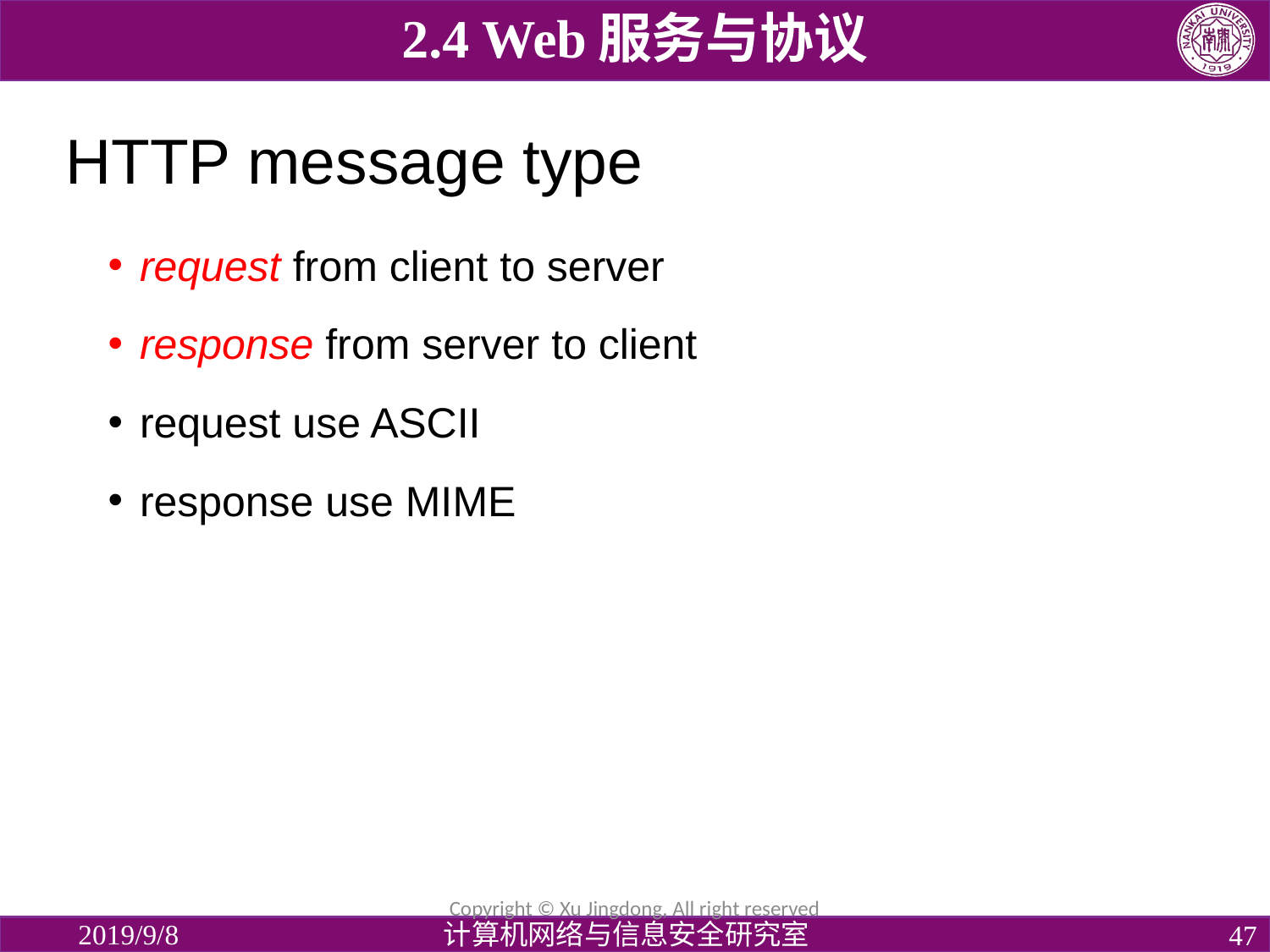

2.4 Web服务与协议
# HTTP message type
request from client to server
response from server to client
request use ASCII
response use MIME
Copyright © Xu Jingdong, All right reserved